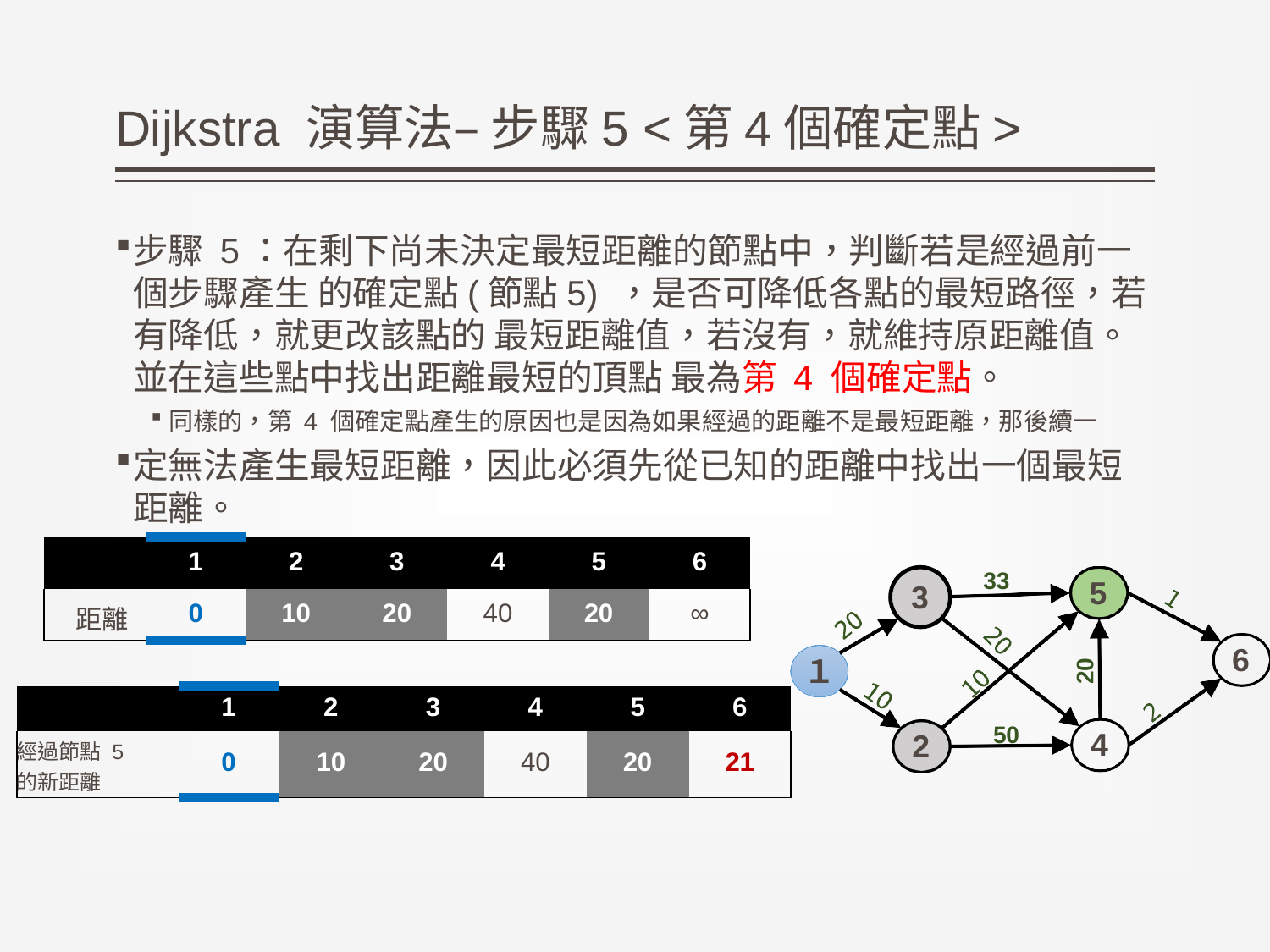

# Dijkstra 演算法– 步驟5 <第4個確定點>
步驟 5：在剩下尚未決定最短距離的節點中，判斷若是經過前一個步驟產生 的確定點(節點5) ，是否可降低各點的最短路徑，若有降低，就更改該點的 最短距離值，若沒有，就維持原距離值。並在這些點中找出距離最短的頂點 最為第 4 個確定點。
同樣的，第 4 個確定點產生的原因也是因為如果經過的距離不是最短距離，那後續一
定無法產生最短距離，因此必須先從已知的距離中找出一個最短距離。

|  | 1 | 2 | 3 | 4 | 5 | 6 |
| --- | --- | --- | --- | --- | --- | --- |
| 距離 | 0 | 10 | 20 | 40 | 20 | ∞ |
33

5
3
6

１
20
|  | 1 | 2 | 3 | 4 | 5 | 6 |
| --- | --- | --- | --- | --- | --- | --- |
| 經過節點 5 的新距離 | 0 | 10 | 20 | 40 | 20 | 21 |
50
4
2